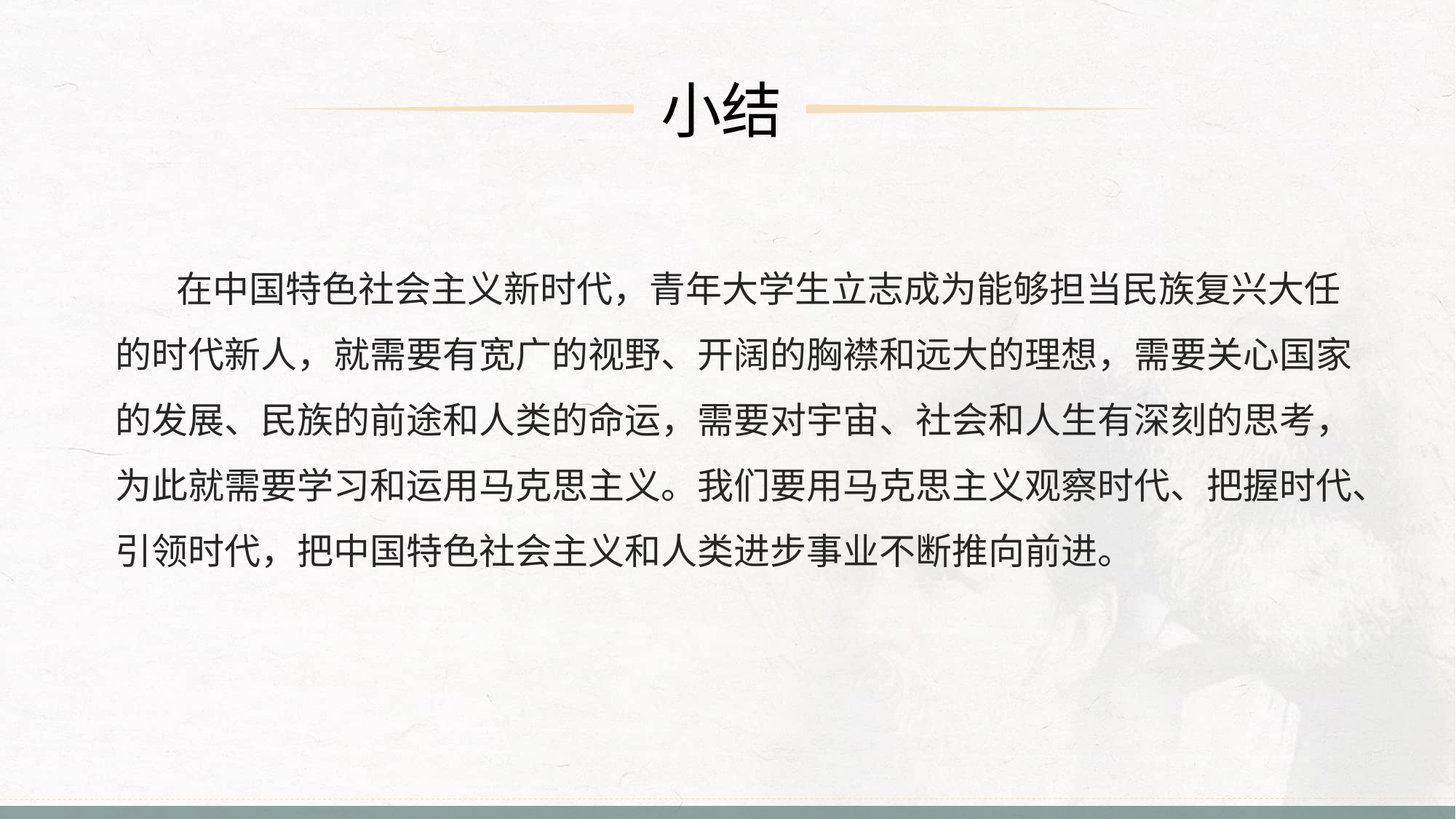

小结

在中国特色社会主义新时代，青年大学生立志成为能够担当民族复兴大任的时代新人，就需要有宽广的视野、开阔的胸襟和远大的理想，需要关心国家的发展、民族的前途和人类的命运，需要对宇宙、社会和人生有深刻的思考，为此就需要学习和运用马克思主义。我们要用马克思主义观察时代、把握时代、引领时代，把中国特色社会主义和人类进步事业不断推向前进。